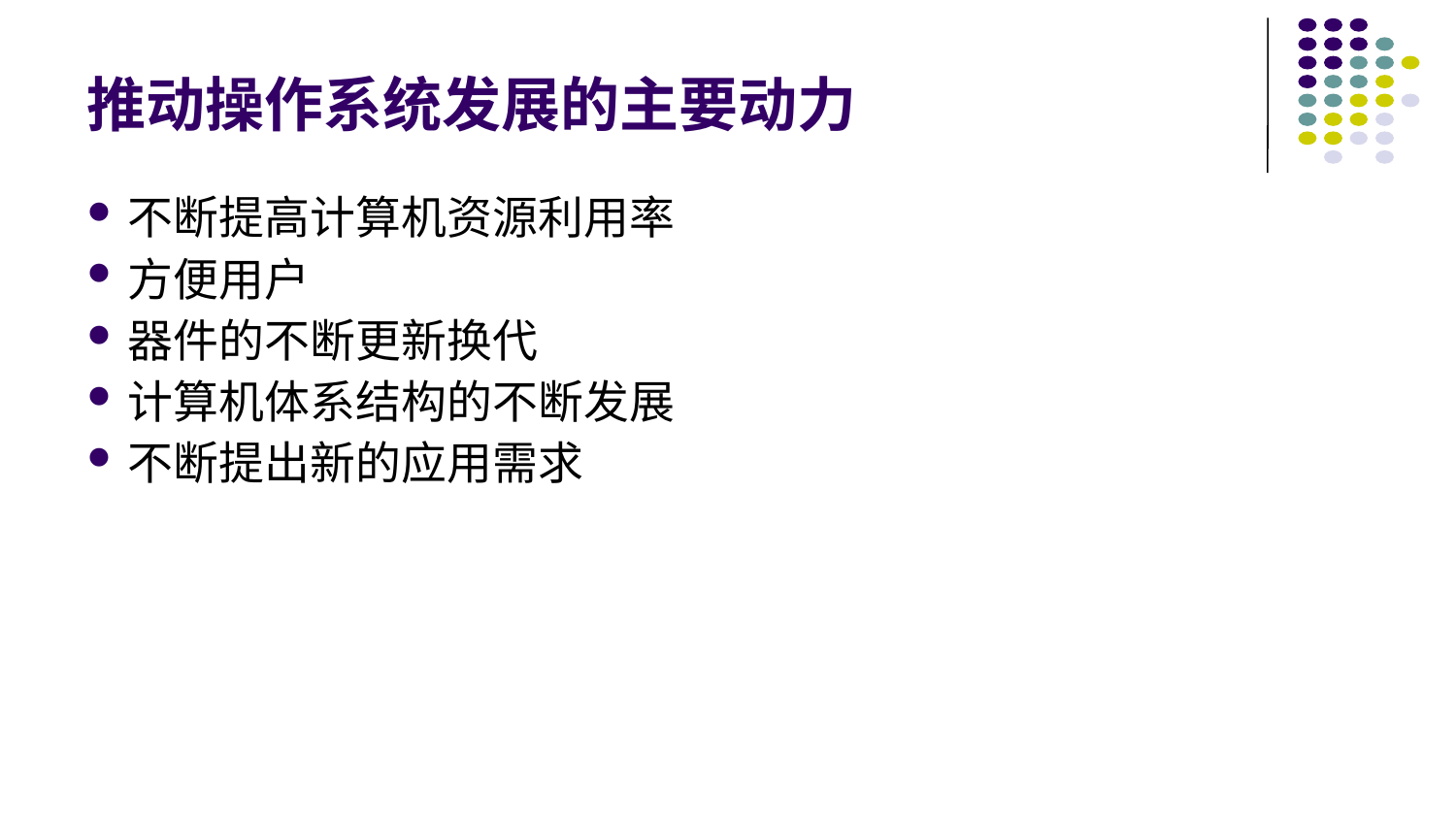

# 推动操作系统发展的主要动力
不断提高计算机资源利用率
方便用户
器件的不断更新换代
计算机体系结构的不断发展
不断提出新的应用需求
15